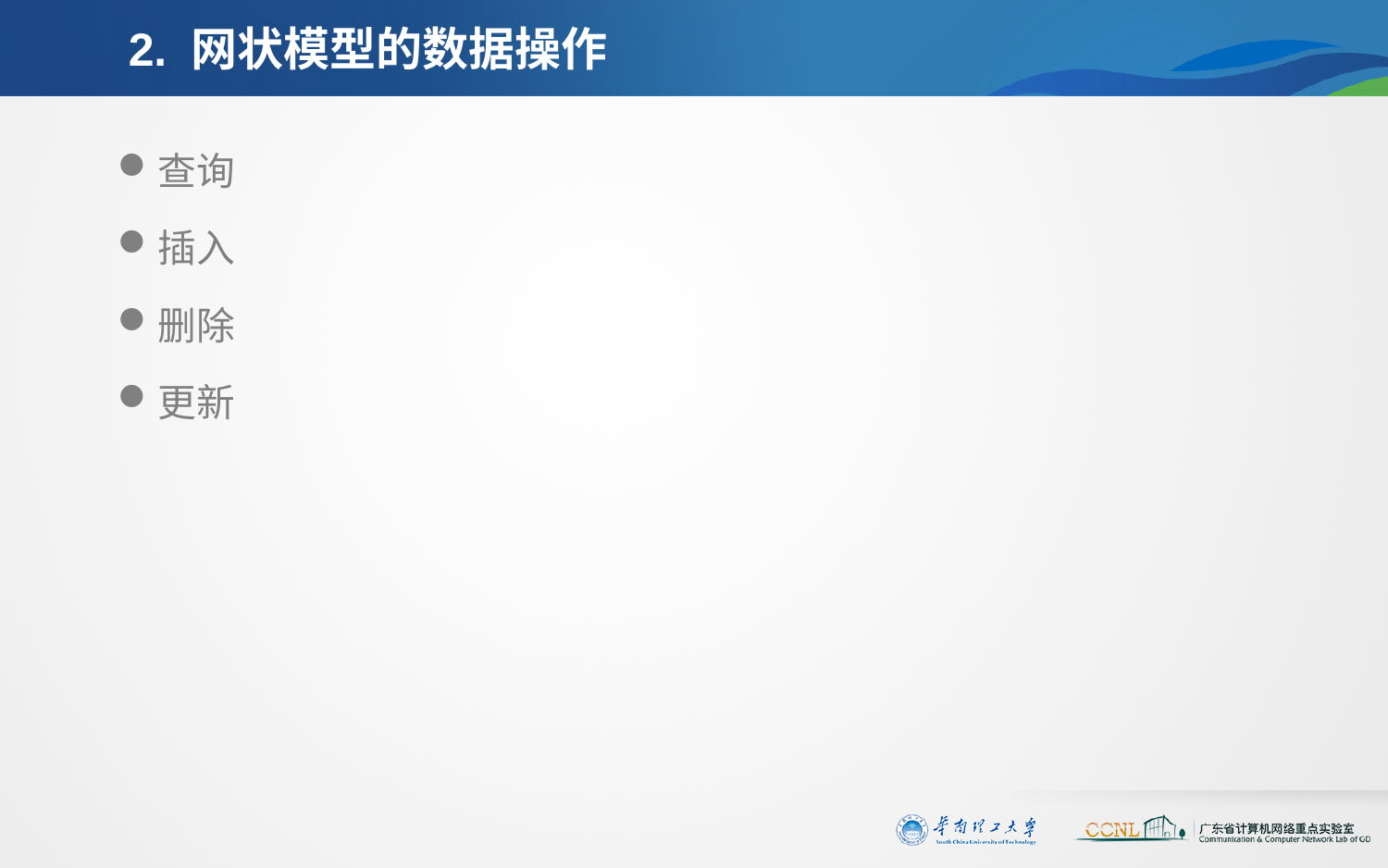

# 2. 网状模型的数据操作
查询
插入
删除
更新